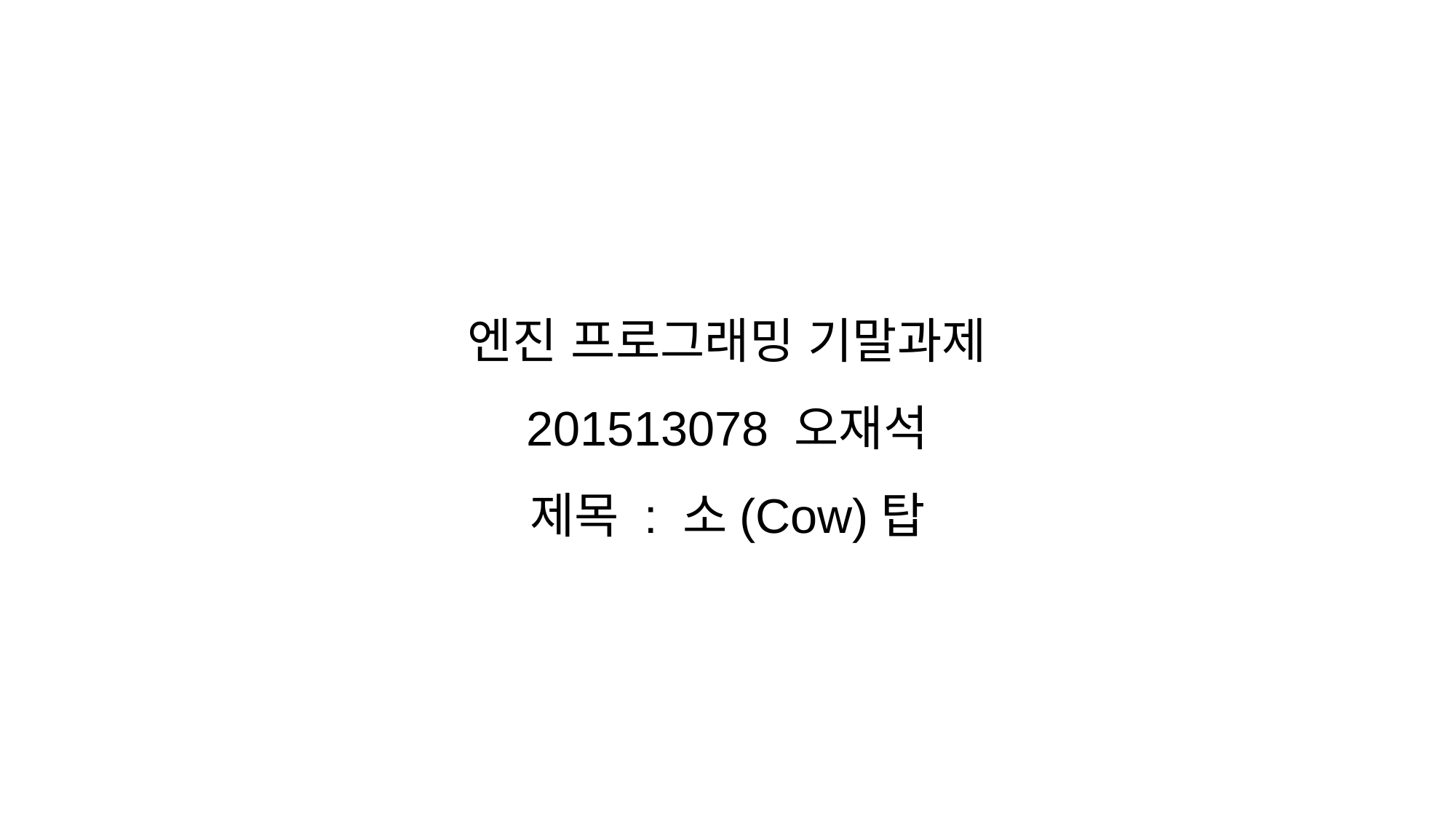

엔진 프로그래밍 기말과제
201513078 오재석
제목 : 소(Cow)탑